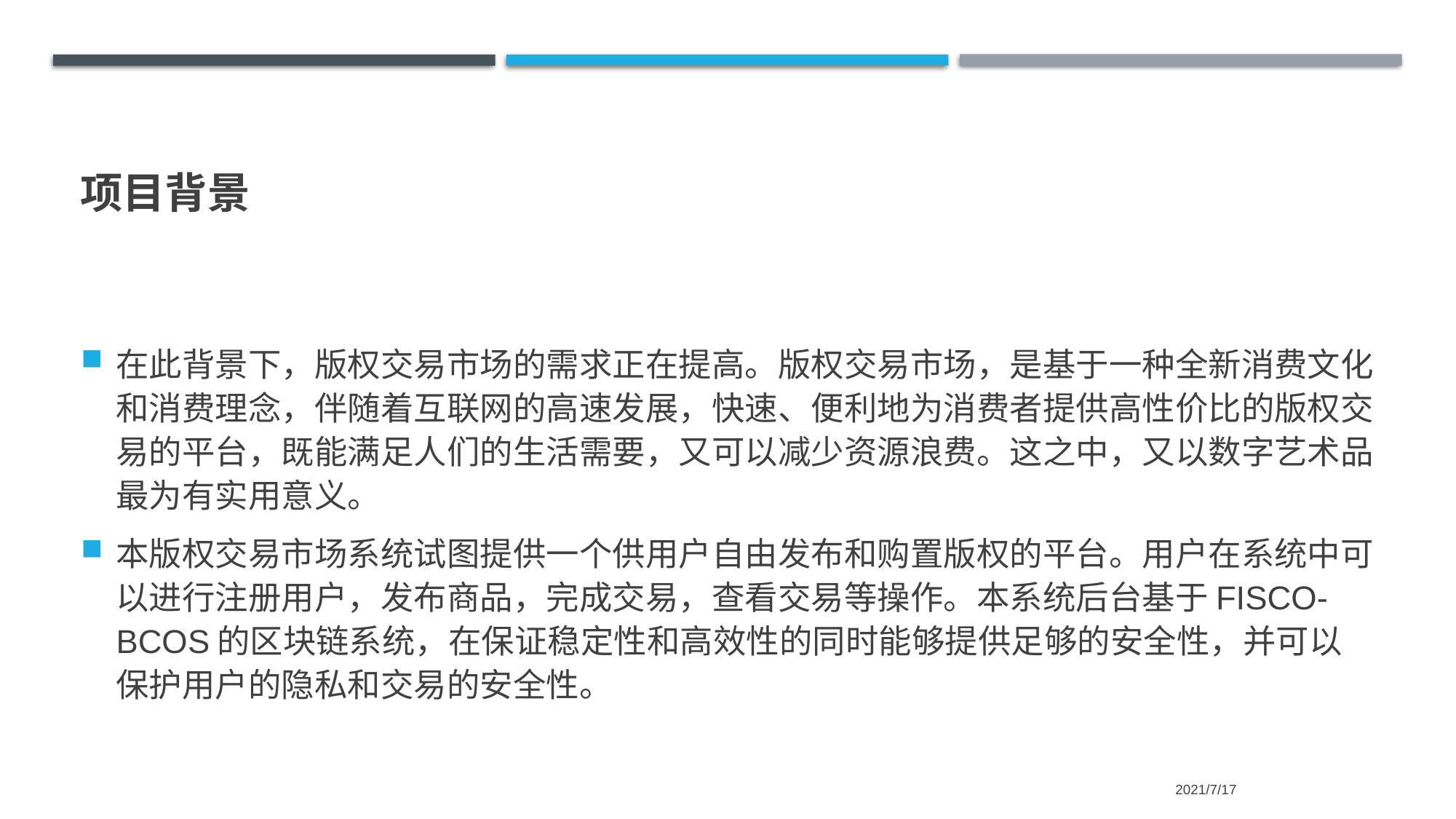

# 项目背景

在此背景下，版权交易市场的需求正在提高。版权交易市场，是基于一种全新消费文化和消费理念，伴随着互联网的高速发展，快速、便利地为消费者提供高性价比的版权交易的平台，既能满足人们的生活需要，又可以减少资源浪费。这之中，又以数字艺术品最为有实用意义。
本版权交易市场系统试图提供一个供用户自由发布和购置版权的平台。用户在系统中可以进行注册用户，发布商品，完成交易，查看交易等操作。本系统后台基于FISCO-BCOS的区块链系统，在保证稳定性和高效性的同时能够提供足够的安全性，并可以保护用户的隐私和交易的安全性。

2021/7/17